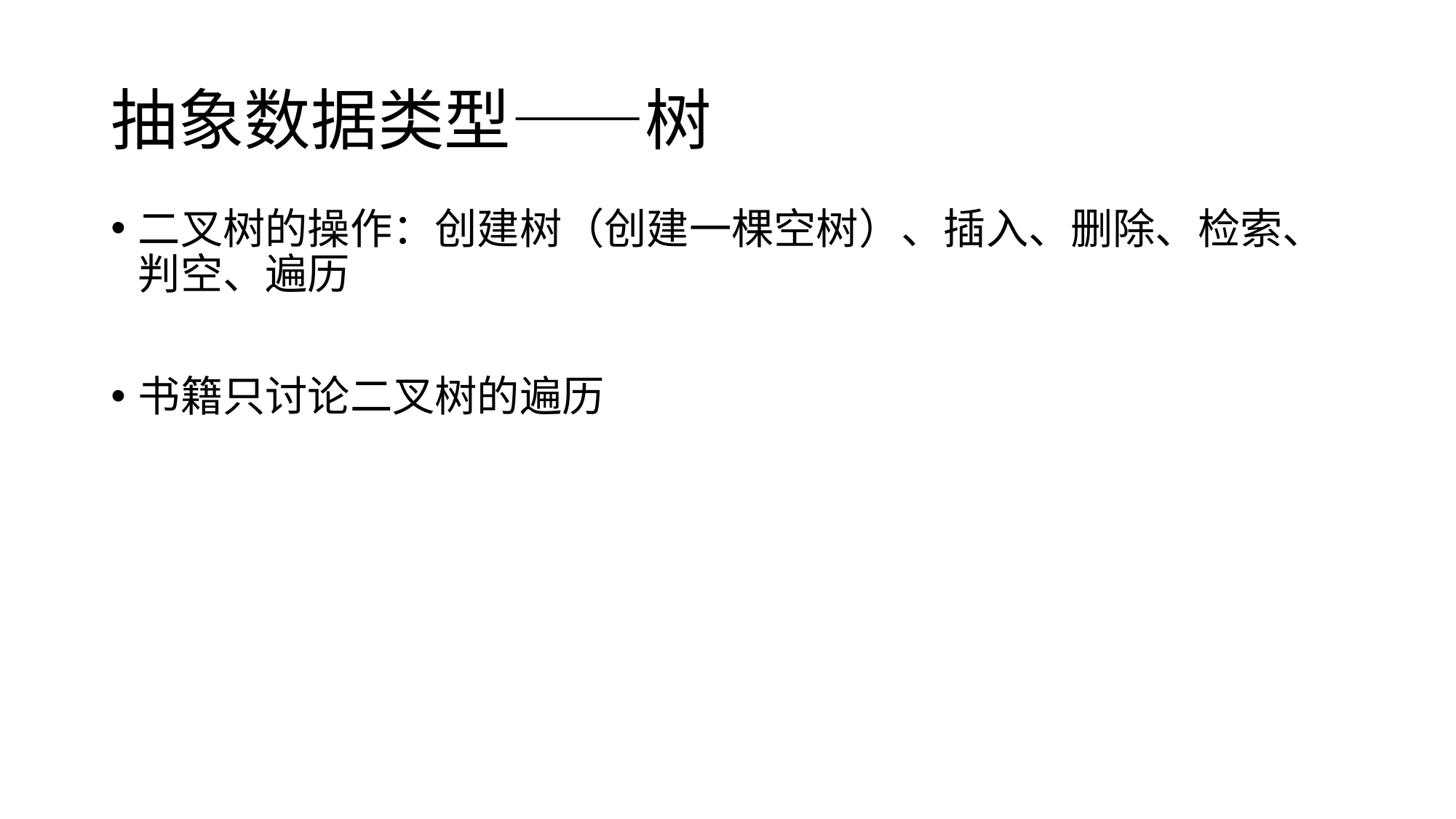

# 抽象数据类型——树
二叉树的操作：创建树（创建一棵空树）、插入、删除、检索、判空、遍历

书籍只讨论二叉树的遍历